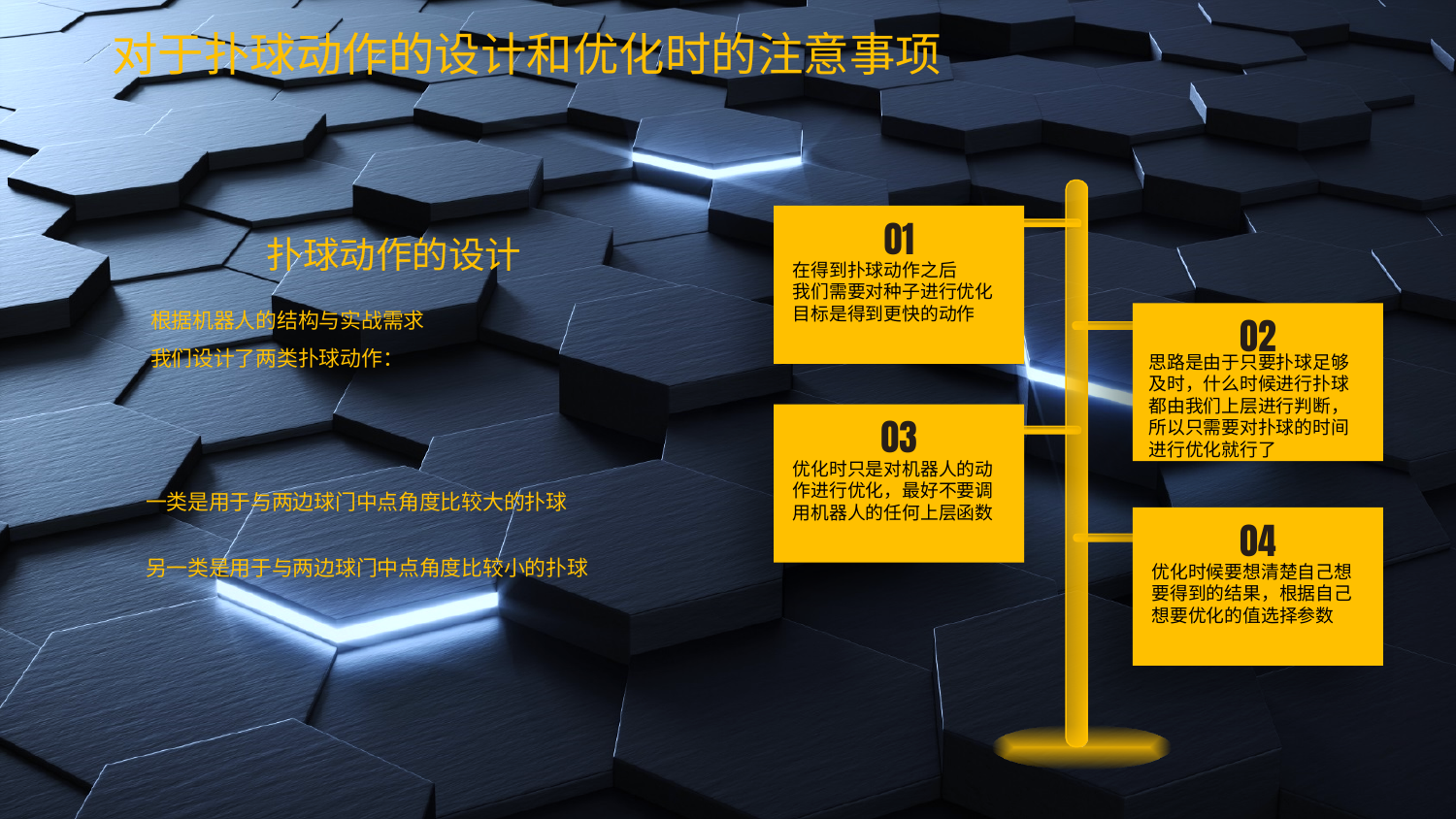

# 对于扑球动作的设计和优化时的注意事项

01
在得到扑球动作之后
我们需要对种子进行优化
目标是得到更快的动作
扑球动作的设计

根据机器人的结构与实战需求
我们设计了两类扑球动作：

02
思路是由于只要扑球足够及时，什么时候进行扑球都由我们上层进行判断，所以只需要对扑球的时间进行优化就行了

03
优化时只是对机器人的动作进行优化，最好不要调用机器人的任何上层函数

一类是用于与两边球门中点角度比较大的扑球

另一类是用于与两边球门中点角度比较小的扑球

04
优化时候要想清楚自己想要得到的结果，根据自己想要优化的值选择参数